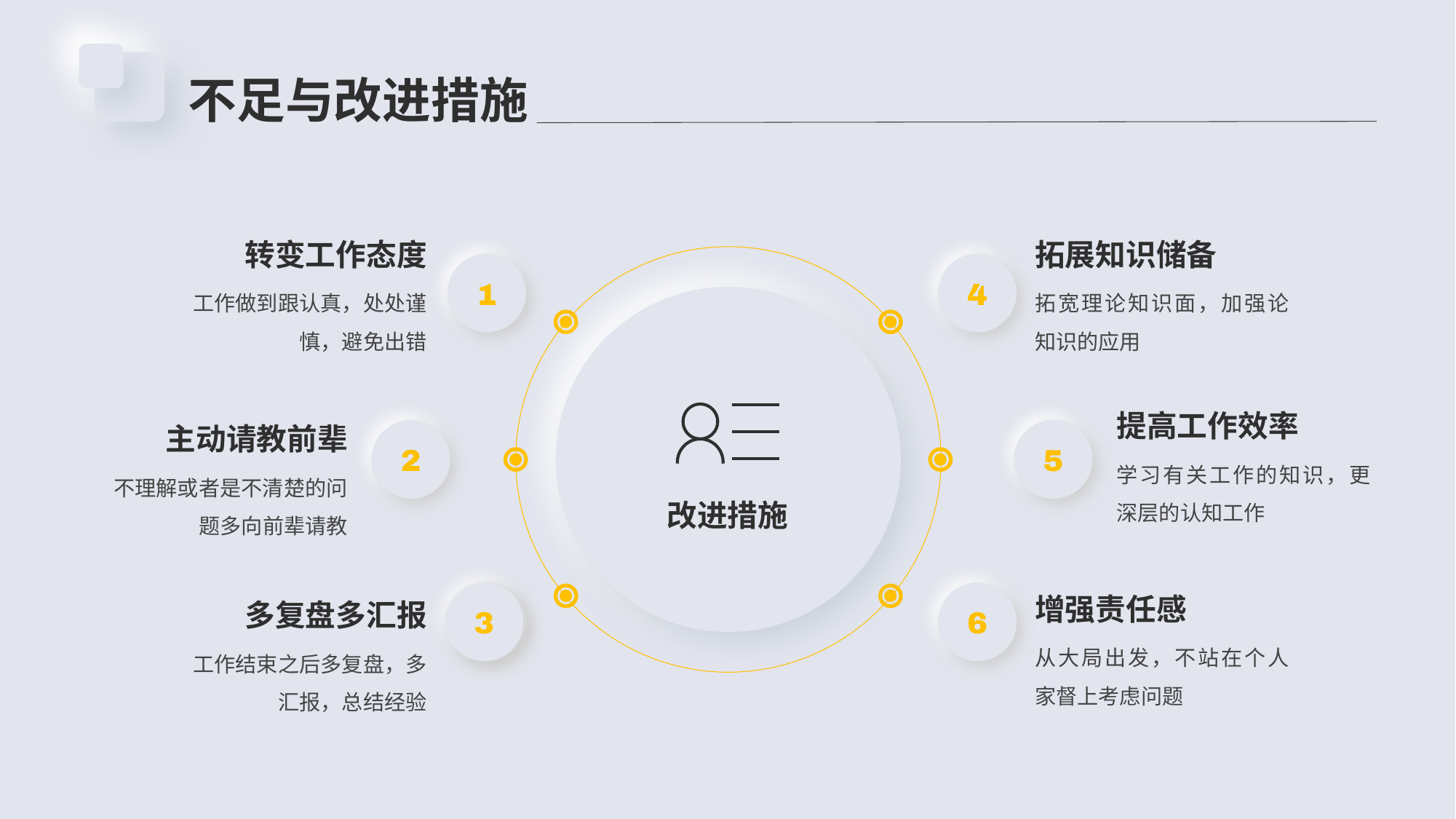

不足与改进措施
转变工作态度

1
工作做到跟认真，处处谨慎，避免出错
拓展知识储备

4
拓宽理论知识面，加强论知识的应用

改进措施
提高工作效率

5
学习有关工作的知识，更深层的认知工作
主动请教前辈

2
不理解或者是不清楚的问题多向前辈请教
增强责任感

6
从大局出发，不站在个人家督上考虑问题
3
多复盘多汇报
工作结束之后多复盘，多汇报，总结经验